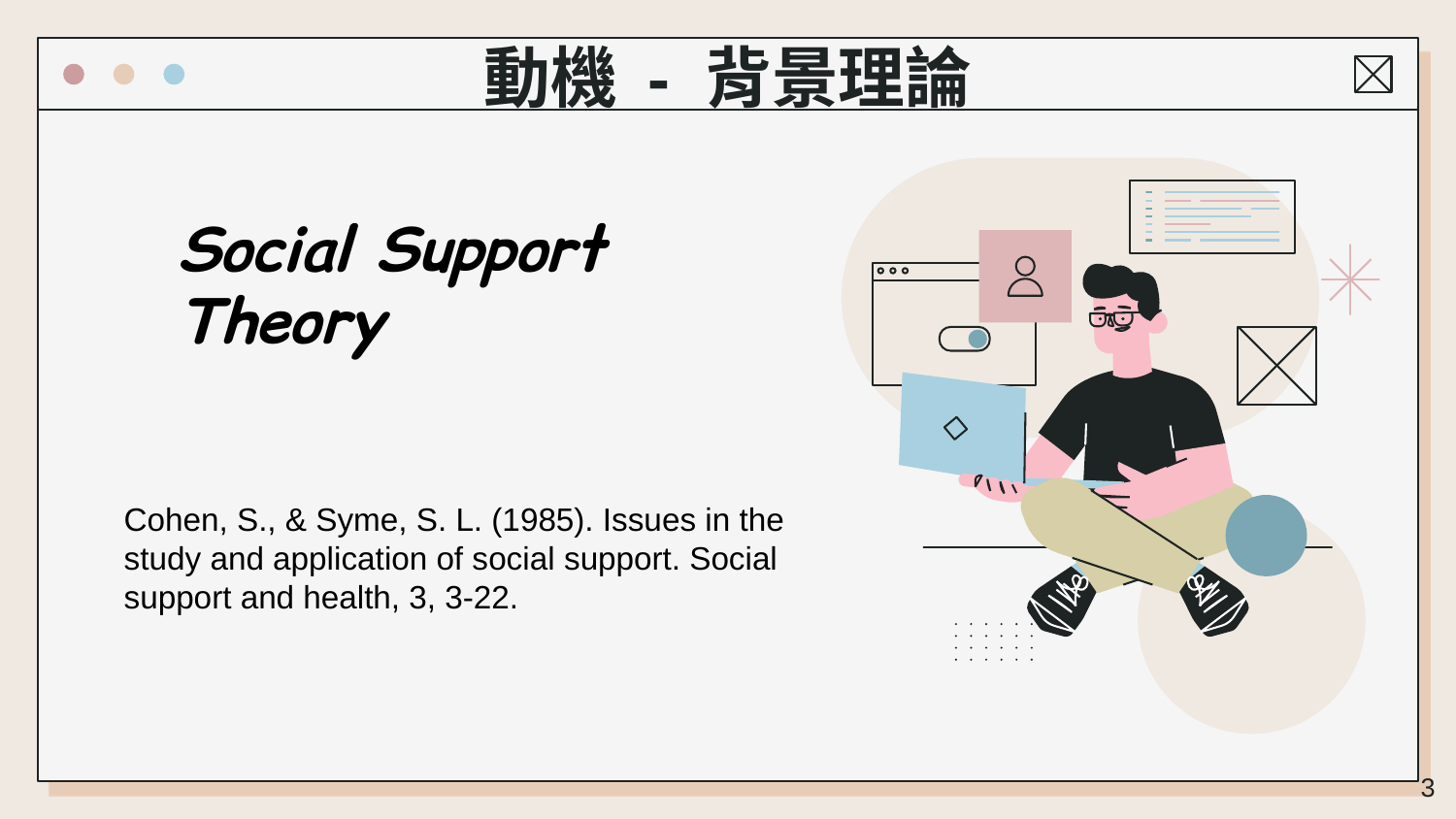

# 動機 - 背景理論

Social Support Theory
Cohen, S., & Syme, S. L. (1985). Issues in the study and application of social support. Social support and health, 3, 3-22.
3